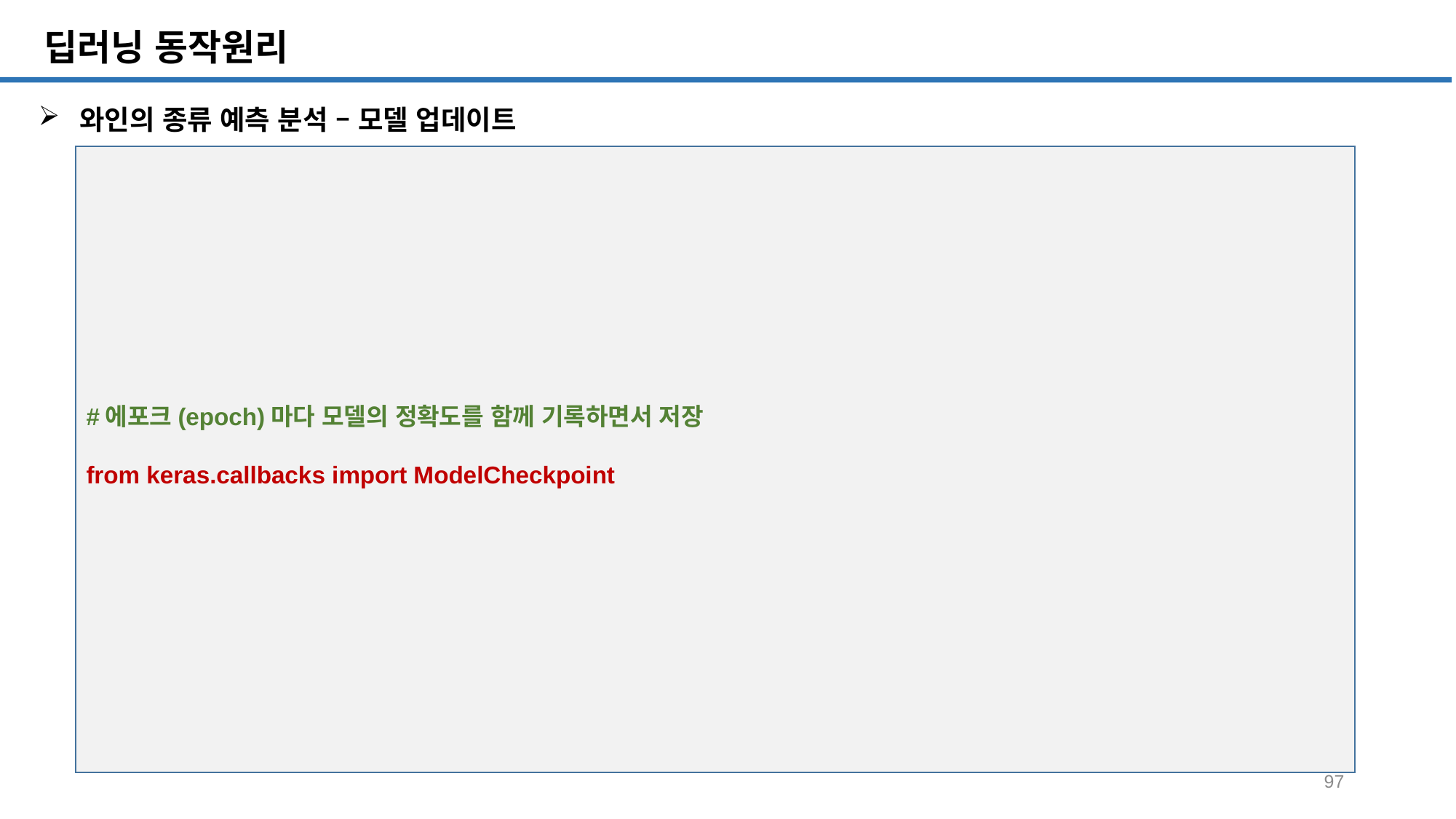

SQL 튜닝 개요
# 딥러닝 동작원리

와인의 종류 예측 분석 – 모델 업데이트

#에포크(epoch)마다 모델의 정확도를 함께 기록하면서 저장

from keras.callbacks import ModelCheckpoint

97